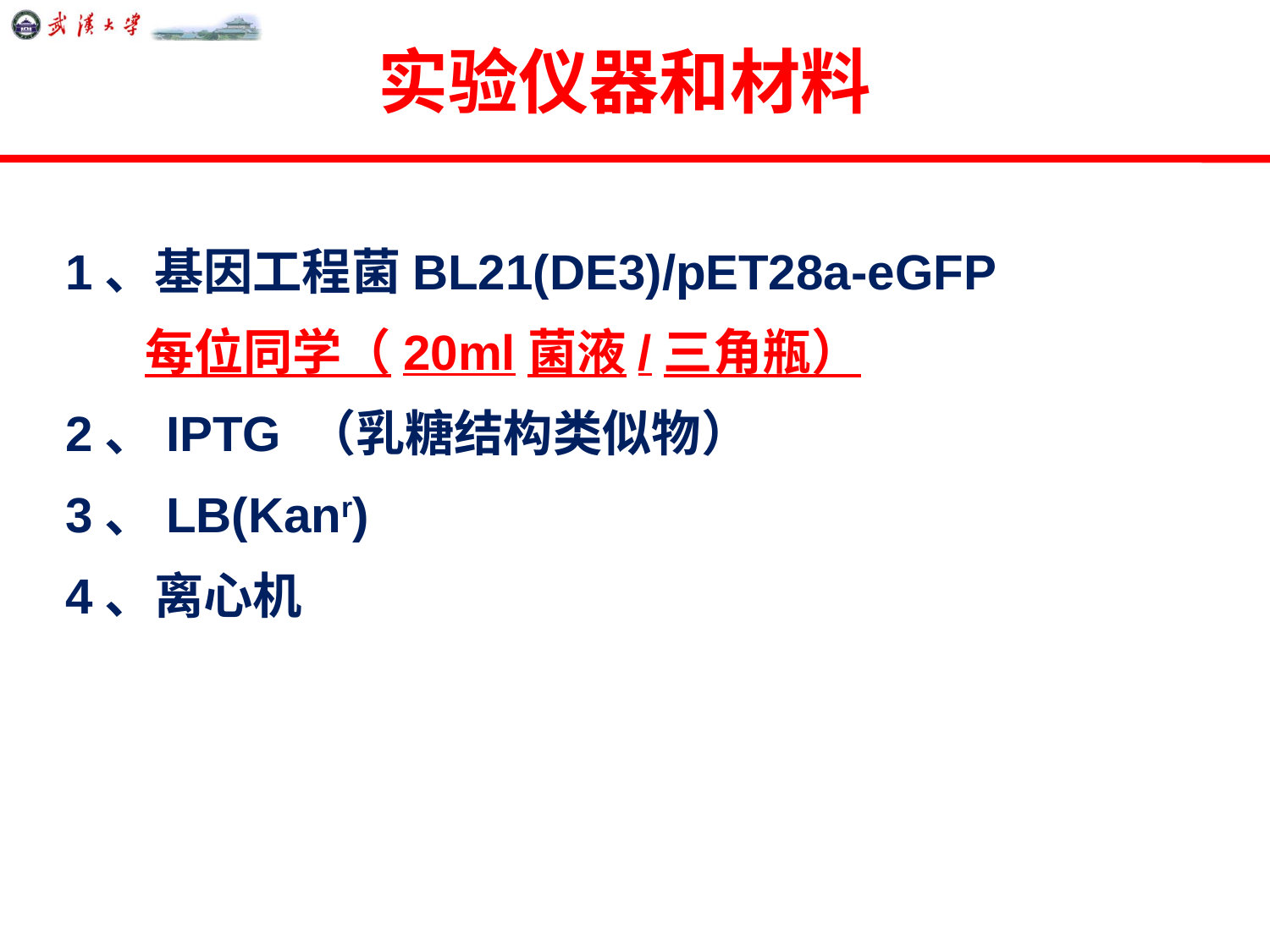

# 实验仪器和材料

1、基因工程菌BL21(DE3)/pET28a-eGFP
      每位同学（20ml菌液/三角瓶）
2、IPTG （乳糖结构类似物）
3、LB(Kanr)
4、离心机